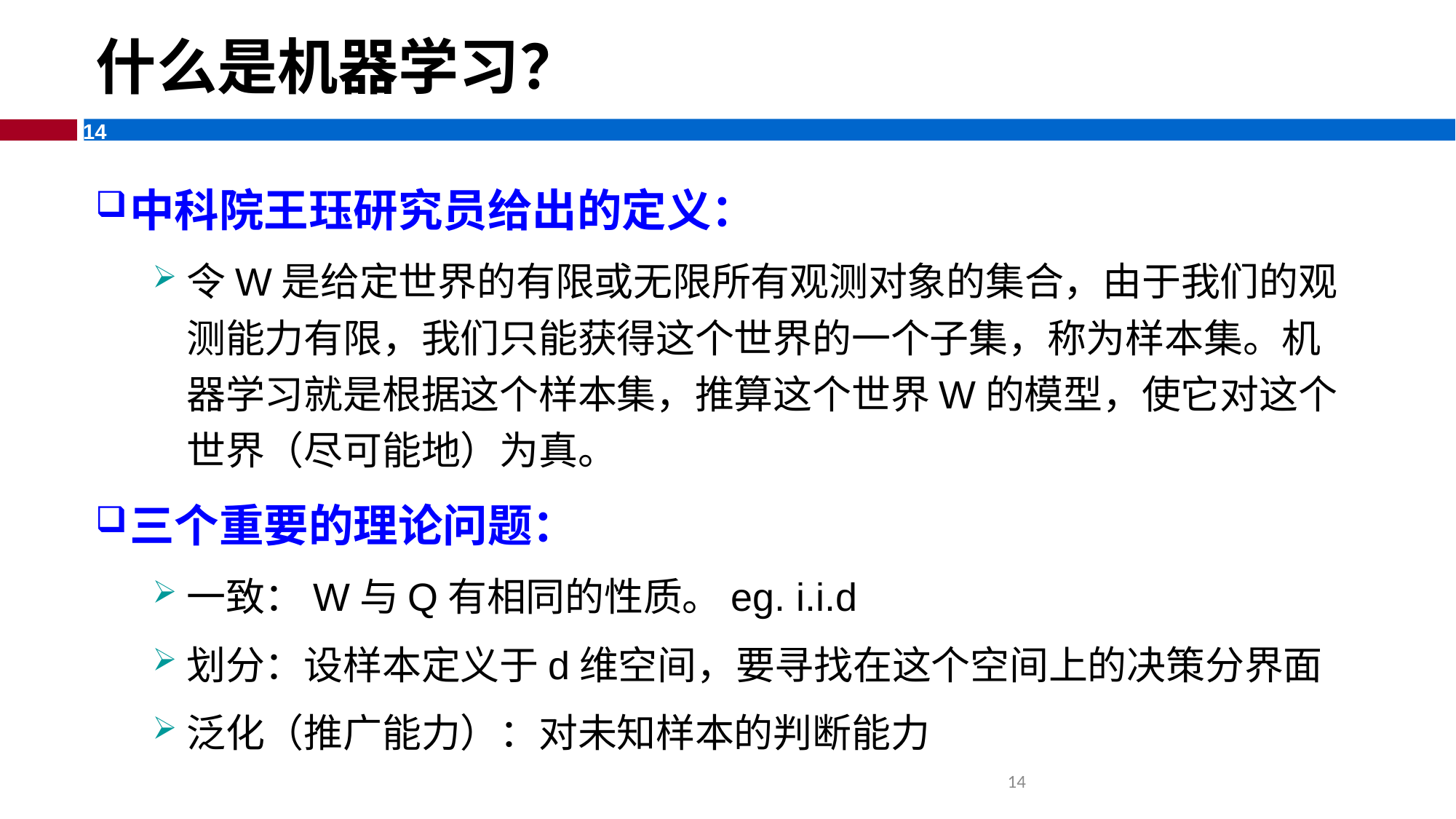

什么是机器学习？
中科院王珏研究员给出的定义：
令W是给定世界的有限或无限所有观测对象的集合，由于我们的观测能力有限，我们只能获得这个世界的一个子集，称为样本集。机器学习就是根据这个样本集，推算这个世界W的模型，使它对这个世界（尽可能地）为真。
三个重要的理论问题：
一致：W与Q有相同的性质。eg. i.i.d
划分：设样本定义于d维空间，要寻找在这个空间上的决策分界面
泛化（推广能力）：对未知样本的判断能力

14